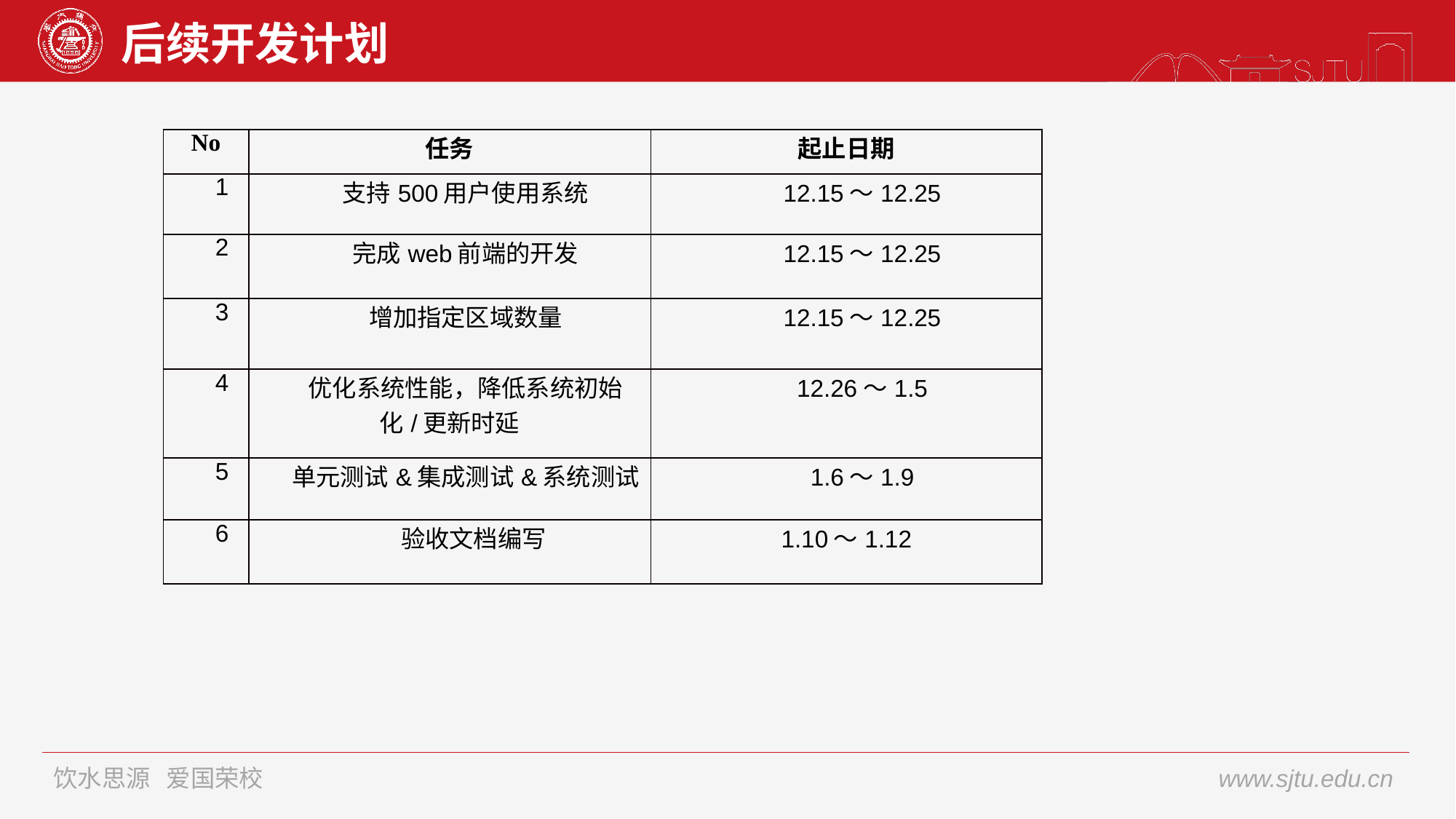

# 后续开发计划
| No | 任务 | 起止日期 |
| --- | --- | --- |
| 1 | 支持500用户使用系统 | 12.15～12.25 |
| 2 | 完成web前端的开发 | 12.15～12.25 |
| 3 | 增加指定区域数量 | 12.15～12.25 |
| 4 | 优化系统性能，降低系统初始化/更新时延 | 12.26～1.5 |
| 5 | 单元测试&集成测试&系统测试 | 1.6～1.9 |
| 6 | 验收文档编写 | 1.10～1.12 |